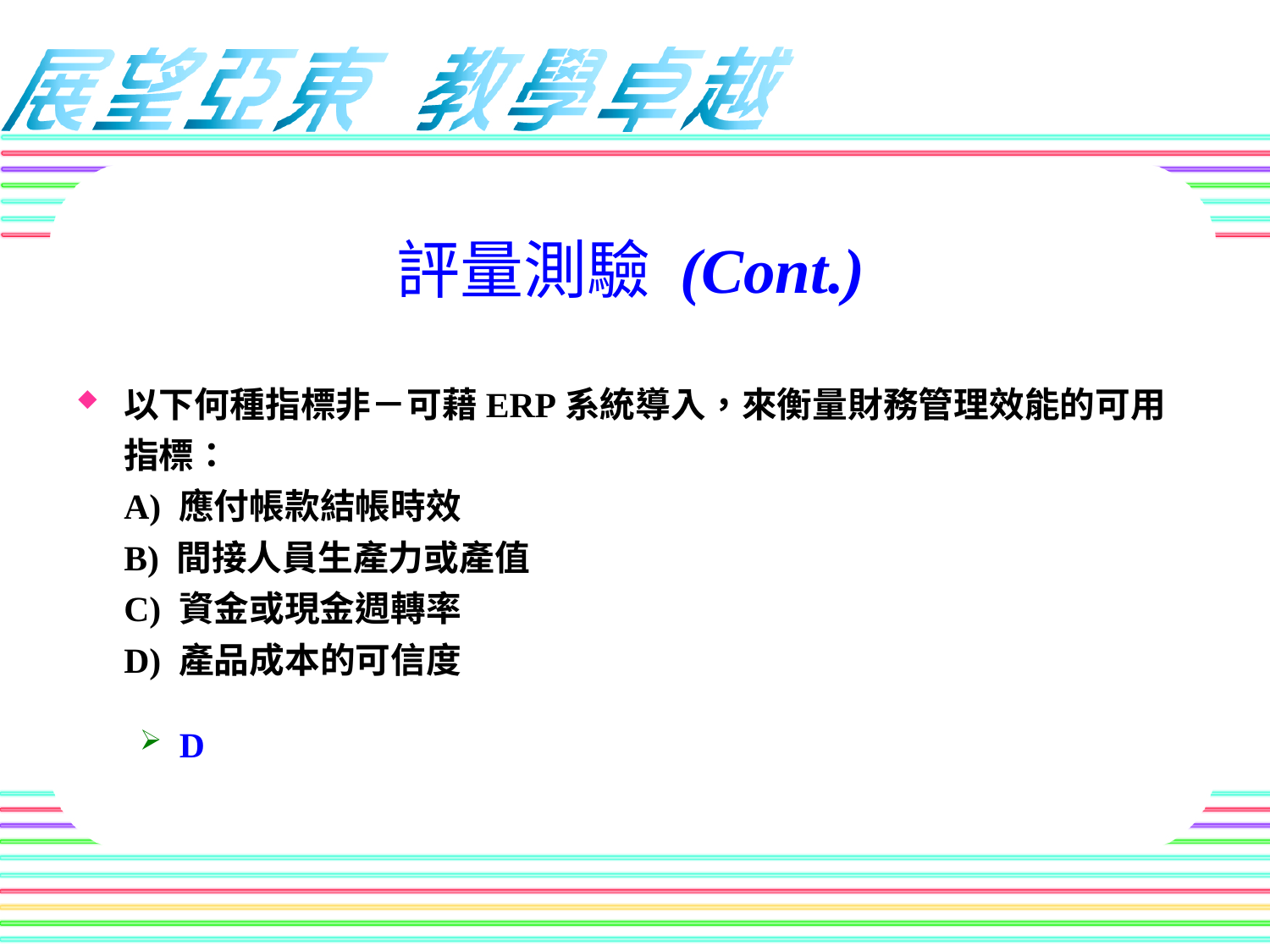

評量測驗 (Cont.)
以下何種指標非－可藉ERP系統導入，來衡量財務管理效能的可用指標：
A) 應付帳款結帳時效
B) 間接人員生產力或產值
C) 資金或現金週轉率
D) 產品成本的可信度
D